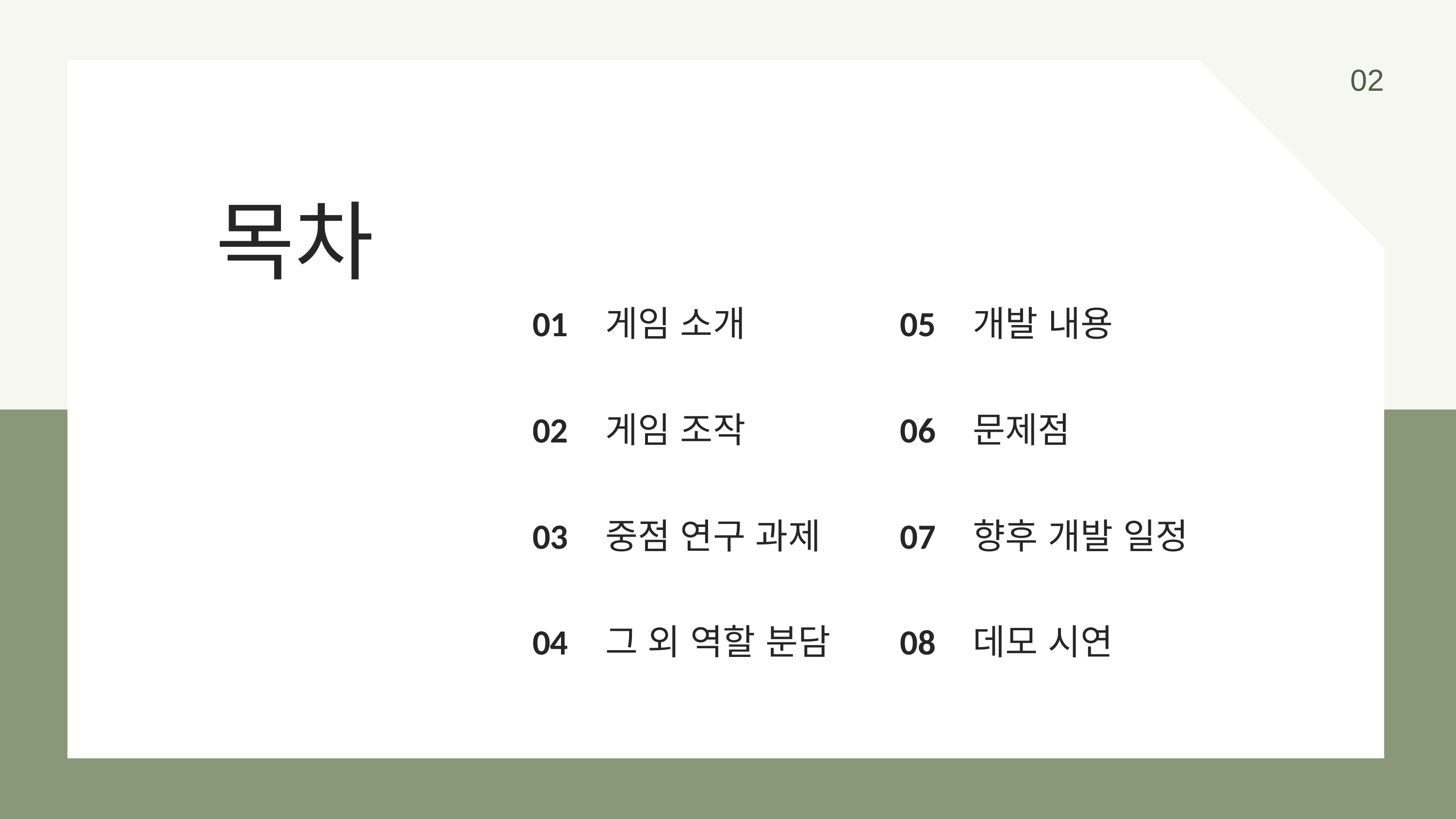

02
목차
01	게임 소개
02	게임 조작
03	중점 연구 과제
04	그 외 역할 분담
05	개발 내용
06	문제점
07	향후 개발 일정
08	데모 시연